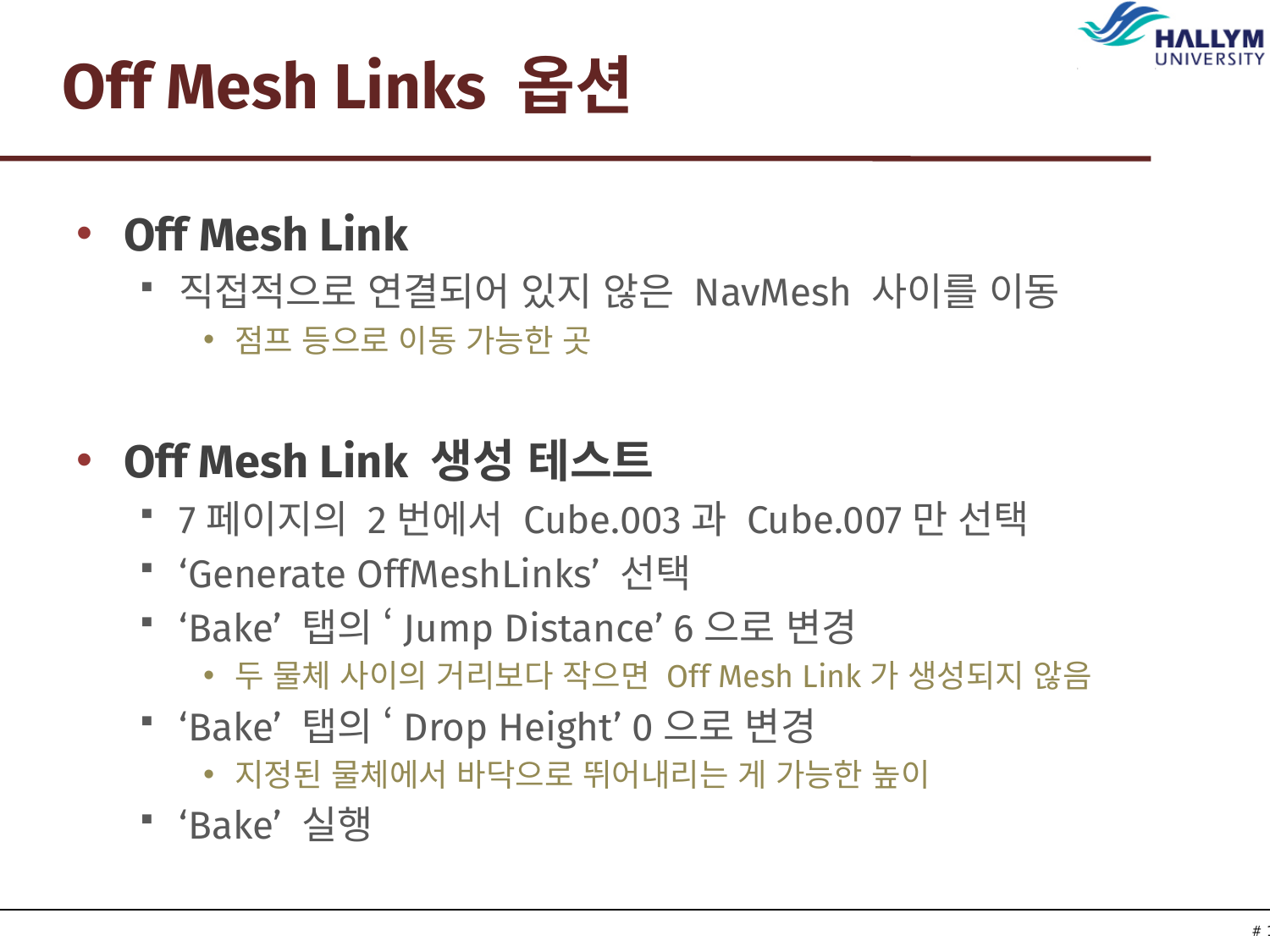

# Off Mesh Links 옵션
Off Mesh Link
직접적으로 연결되어 있지 않은 NavMesh 사이를 이동
점프 등으로 이동 가능한 곳

Off Mesh Link 생성 테스트
7페이지의 2번에서 Cube.003과 Cube.007만 선택
‘Generate OffMeshLinks’ 선택
‘Bake’ 탭의 ‘Jump Distance’ 6으로 변경
두 물체 사이의 거리보다 작으면 Off Mesh Link가 생성되지 않음
‘Bake’ 탭의 ‘Drop Height’ 0으로 변경
지정된 물체에서 바닥으로 뛰어내리는 게 가능한 높이
‘Bake’ 실행